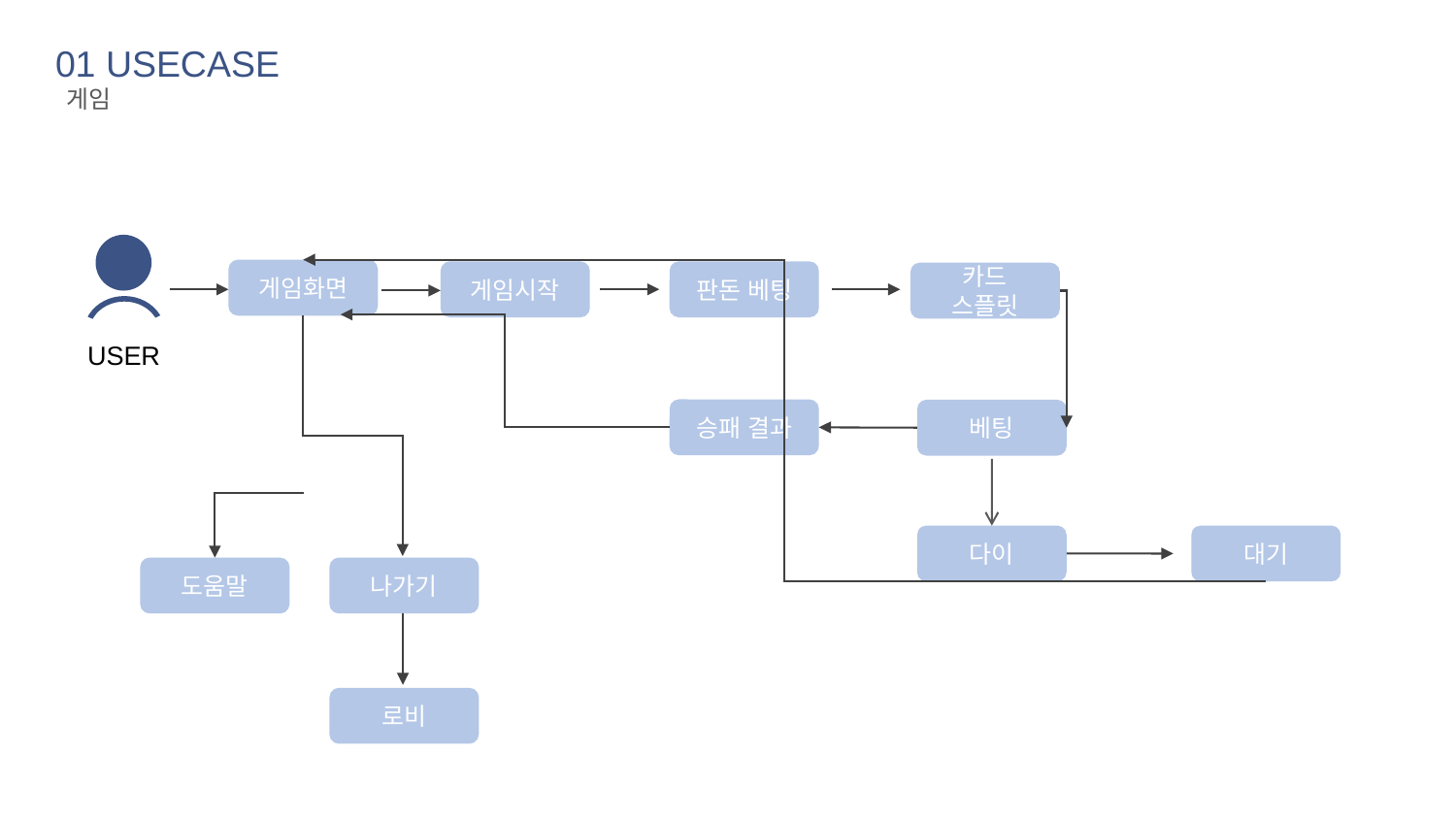

01 USECASE
 게임

게임화면
게임시작
판돈 베팅
카드
스플릿

USER
승패 결과
베팅
다이
대기
도움말
나가기
로비